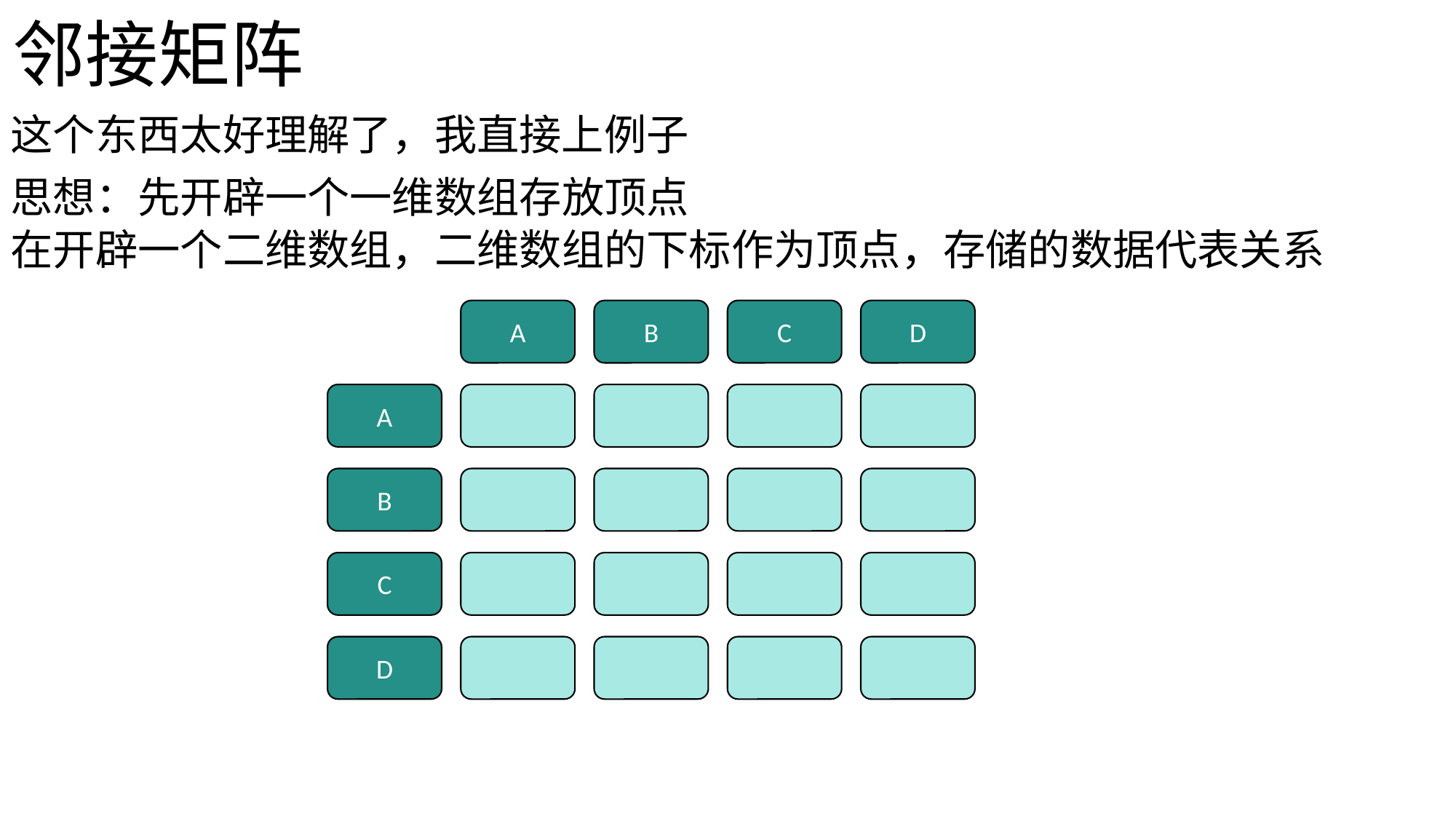

邻接矩阵
这个东西太好理解了，我直接上例子
思想：先开辟一个一维数组存放顶点
在开辟一个二维数组，二维数组的下标作为顶点，存储的数据代表关系
A
B
C
D
A

B

C

D